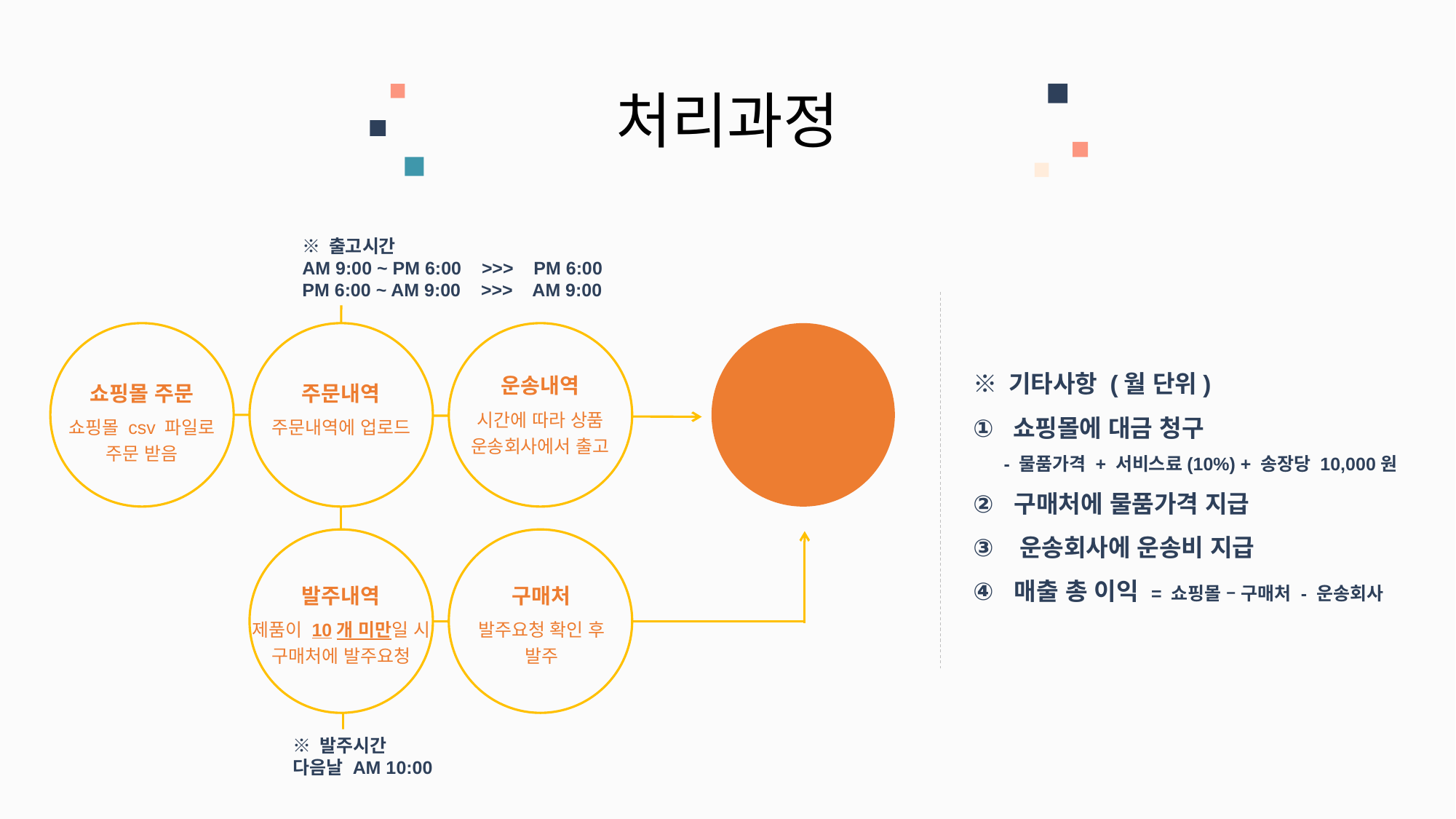

처리과정

※ 출고시간
AM 9:00 ~ PM 6:00    >>>    PM 6:00
PM 6:00 ~ AM 9:00    >>>    AM 9:00

※ 기타사항 (월 단위)
 쇼핑몰에 대금 청구
      - 물품가격 + 서비스료(10%) + 송장당 10,000원
구매처에 물품가격 지급
  운송회사에 운송비 지급
매출 총 이익 = 쇼핑몰 – 구매처 - 운송회사
운송내역
쇼핑몰 주문
주문내역
운송회사 별
출고
시간에 따라 상품
운송회사에서 출고
쇼핑몰 csv 파일로
주문 받음
주문내역에 업로드

발주내역
구매처
제품이 10개 미만일 시
구매처에 발주요청
발주요청 확인 후
발주
※ 발주시간
다음날 AM 10:00